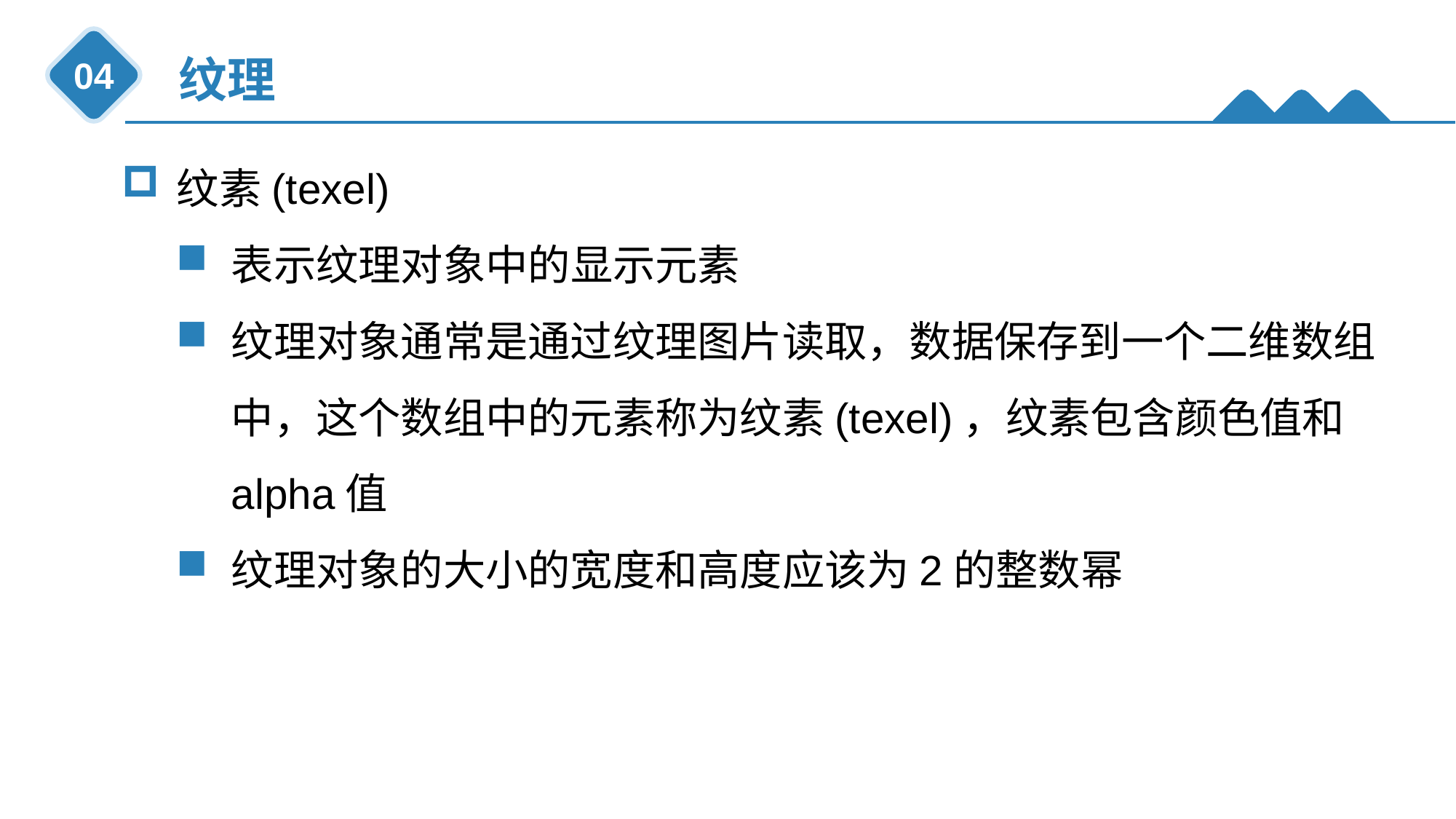

纹理
04

纹素(texel)
表示纹理对象中的显示元素
纹理对象通常是通过纹理图片读取，数据保存到一个二维数组中，这个数组中的元素称为纹素(texel)，纹素包含颜色值和alpha值
纹理对象的大小的宽度和高度应该为2的整数幂